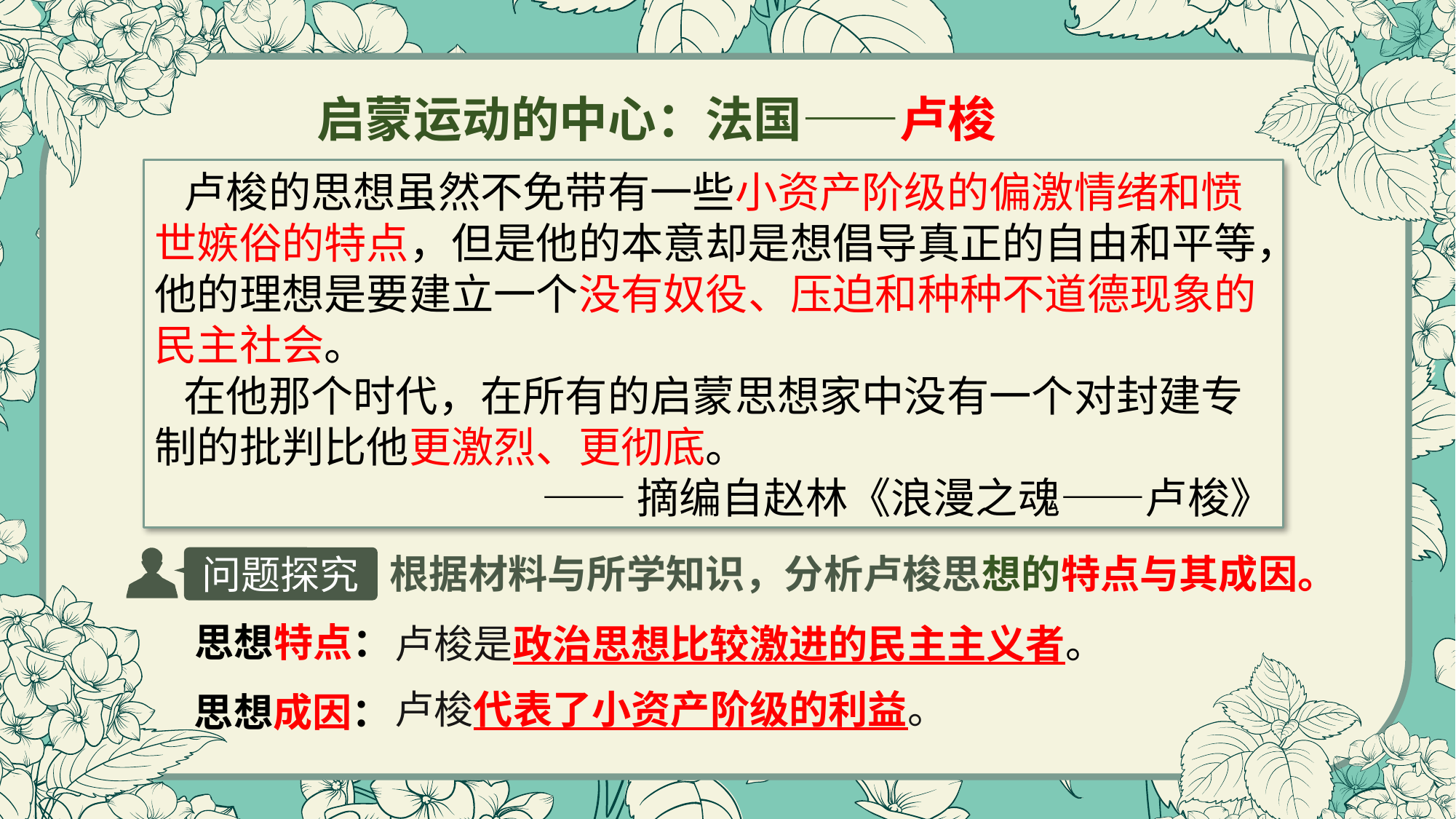

启蒙运动的中心：法国——卢梭
  卢梭的思想虽然不免带有一些小资产阶级的偏激情绪和愤世嫉俗的特点，但是他的本意却是想倡导真正的自由和平等，他的理想是要建立一个没有奴役、压迫和种种不道德现象的民主社会。
  在他那个时代，在所有的启蒙思想家中没有一个对封建专制的批判比他更激烈、更彻底。
——摘编自赵林《浪漫之魂——卢梭》

问题探究

根据材料与所学知识，分析卢梭思想的特点与其成因。
思想特点：
卢梭是政治思想比较激进的民主主义者。
卢梭代表了小资产阶级的利益。
思想成因：